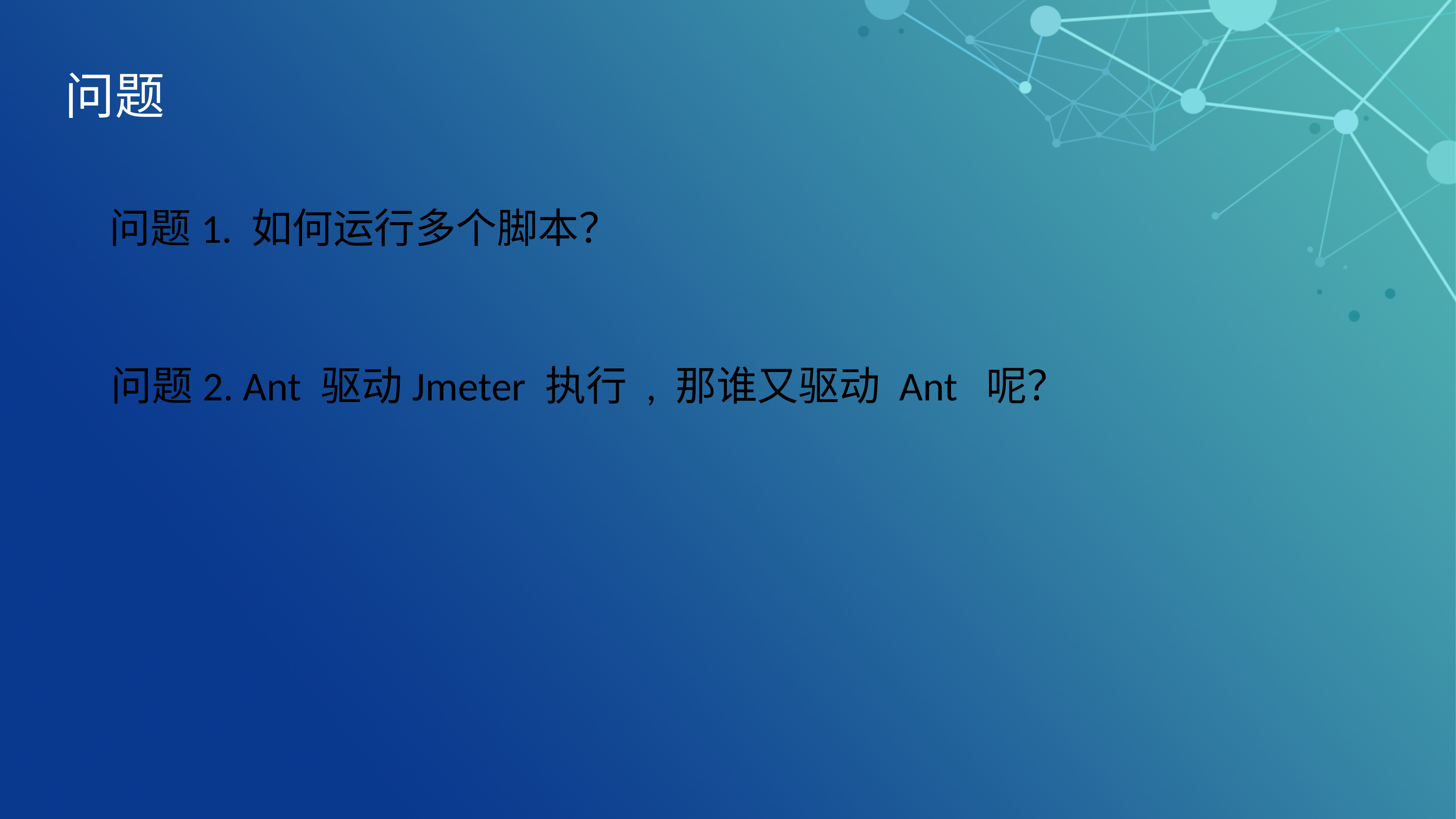

问题
问题1. 如何运行多个脚本？
问题2. Ant 驱动Jmeter 执行 , 那谁又驱动 Ant  呢？